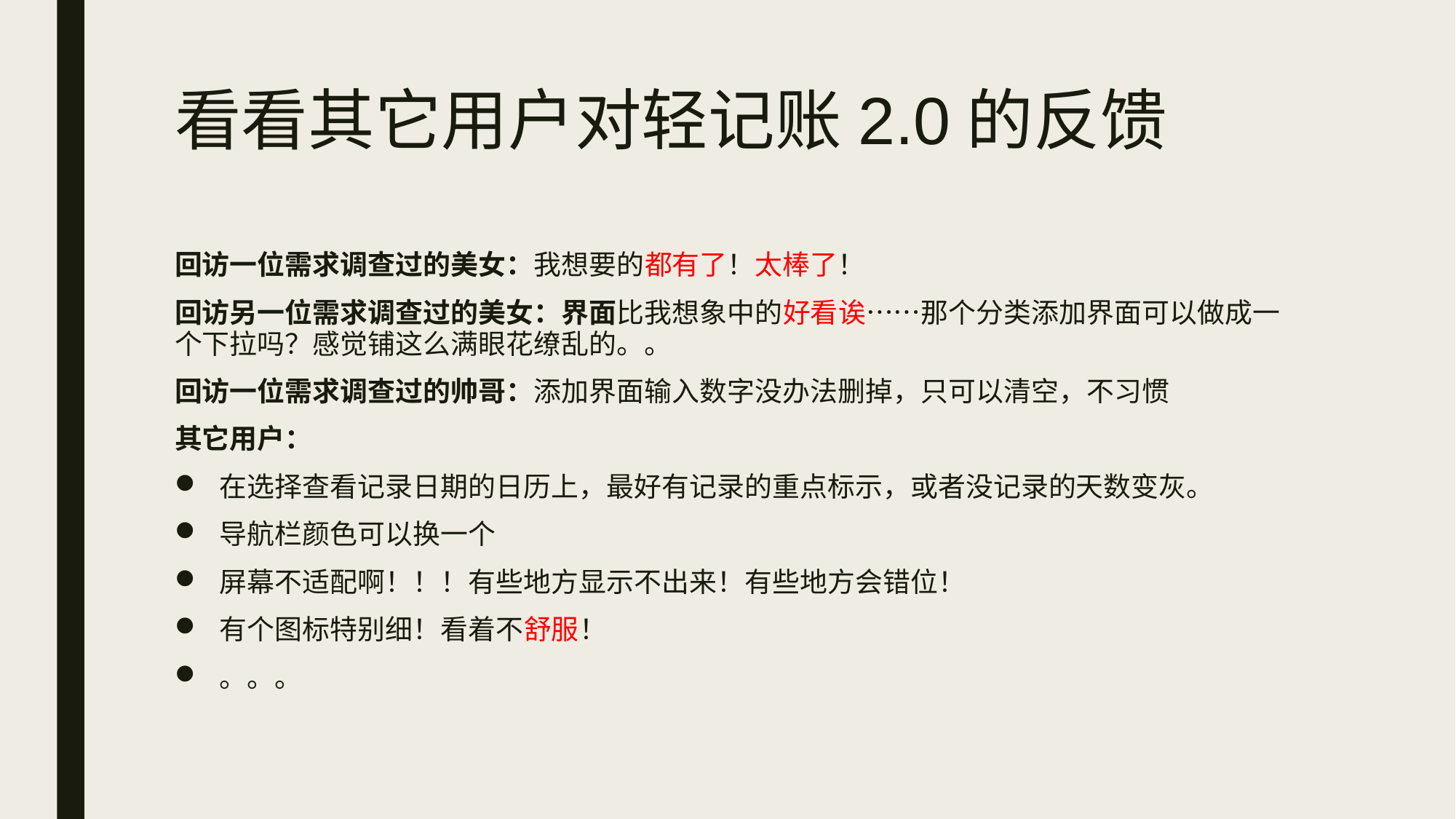

# 看看其它用户对轻记账2.0的反馈
回访一位需求调查过的美女：我想要的都有了！太棒了！
回访另一位需求调查过的美女：界面比我想象中的好看诶……那个分类添加界面可以做成一个下拉吗？感觉铺这么满眼花缭乱的。。
回访一位需求调查过的帅哥：添加界面输入数字没办法删掉，只可以清空，不习惯
其它用户：
在选择查看记录日期的日历上，最好有记录的重点标示，或者没记录的天数变灰。
导航栏颜色可以换一个
屏幕不适配啊！！！有些地方显示不出来！有些地方会错位！
有个图标特别细！看着不舒服！
。。。